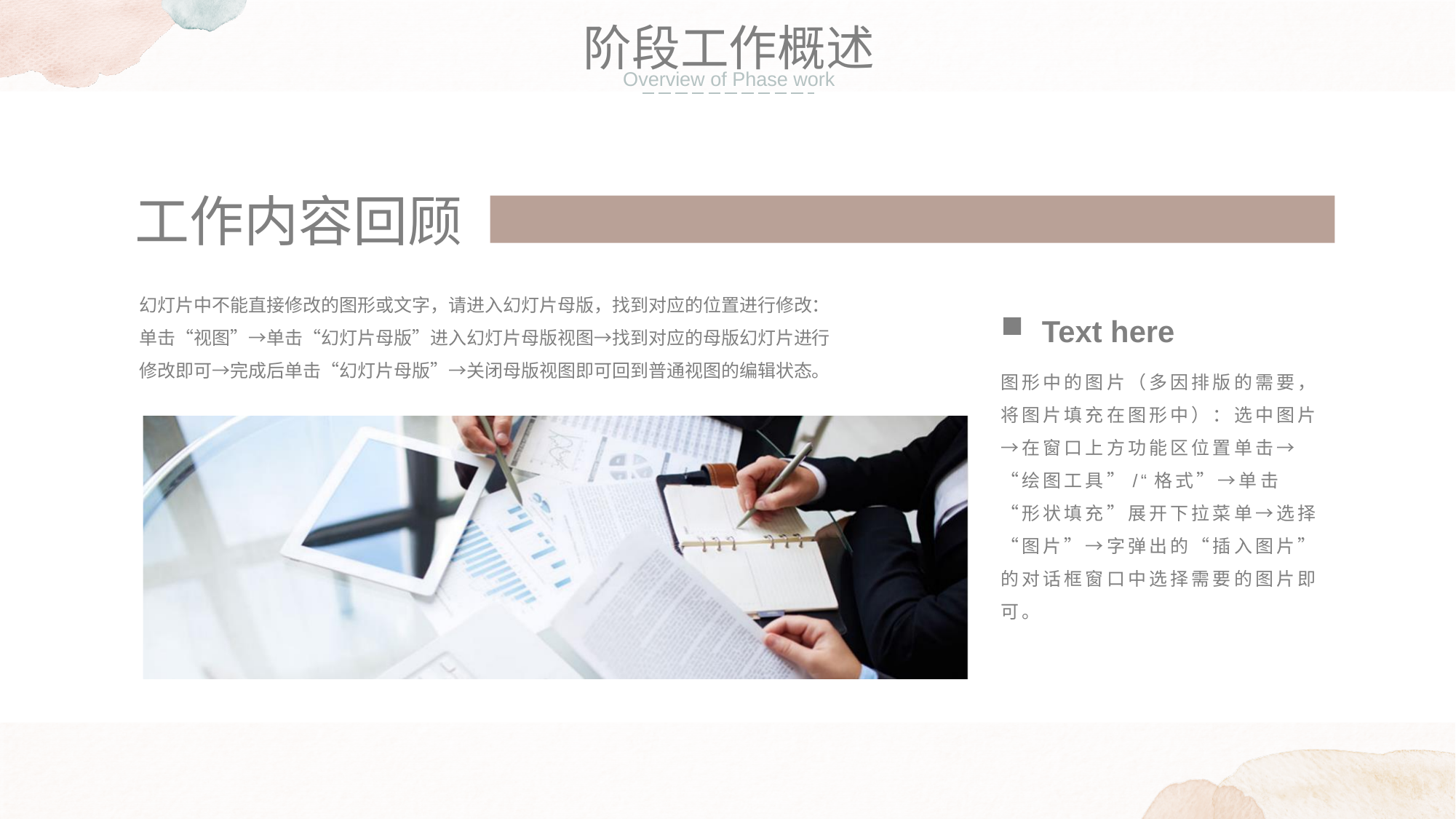

工作内容回顾

幻灯片中不能直接修改的图形或文字，请进入幻灯片母版，找到对应的位置进行修改：单击“视图”→单击“幻灯片母版”进入幻灯片母版视图→找到对应的母版幻灯片进行修改即可→完成后单击“幻灯片母版”→关闭母版视图即可回到普通视图的编辑状态。
Text here
图形中的图片（多因排版的需要，将图片填充在图形中）：选中图片→在窗口上方功能区位置单击→“绘图工具”/“格式”→单击“形状填充”展开下拉菜单→选择“图片”→字弹出的“插入图片”的对话框窗口中选择需要的图片即可。